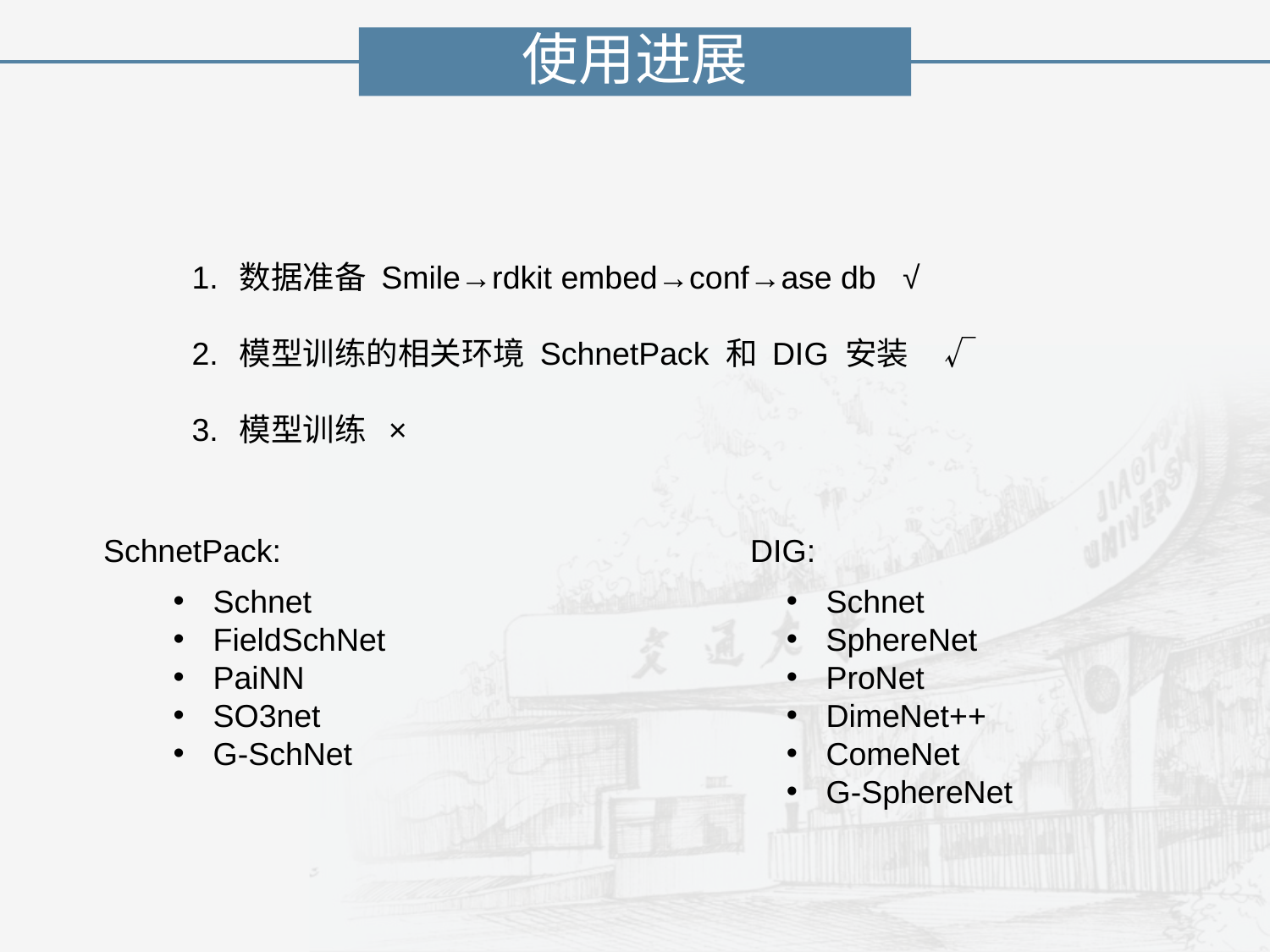

使用进展
数据准备 Smile→rdkit embed→conf→ase db   √

模型训练的相关环境 SchnetPack 和 DIG 安装     √

模型训练  ×
SchnetPack:
DIG:
Schnet
FieldSchNet
PaiNN
SO3net
G-SchNet
Schnet
SphereNet
ProNet
DimeNet++
ComeNet
G-SphereNet